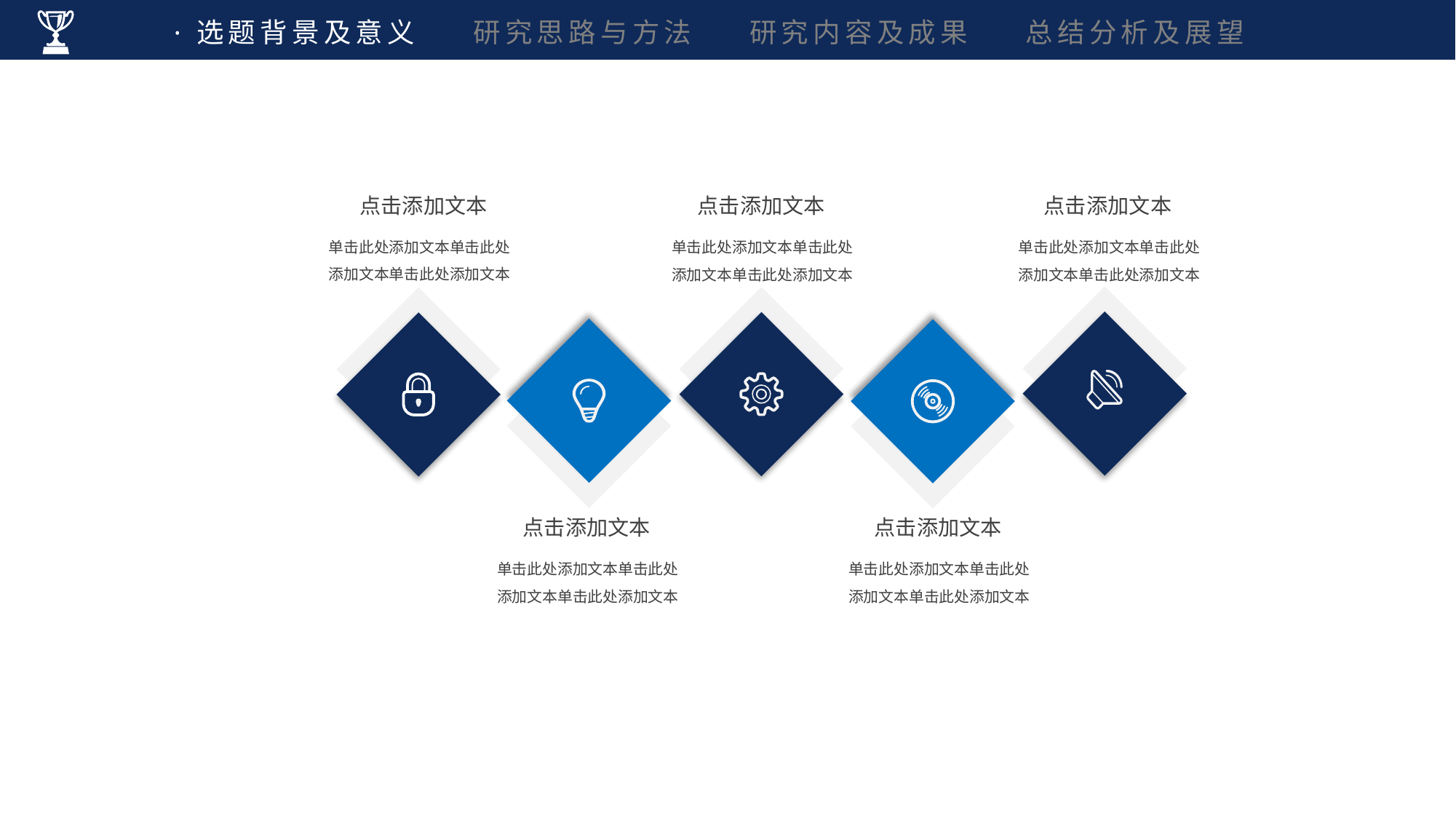

·选题背景及意义     研究思路与方法     研究内容及成果     总结分析及展望
点击添加文本
点击添加文本
点击添加文本
单击此处添加文本单击此处添加文本单击此处添加文本
单击此处添加文本单击此处添加文本单击此处添加文本
单击此处添加文本单击此处添加文本单击此处添加文本

点击添加文本
点击添加文本
单击此处添加文本单击此处添加文本单击此处添加文本
单击此处添加文本单击此处添加文本单击此处添加文本